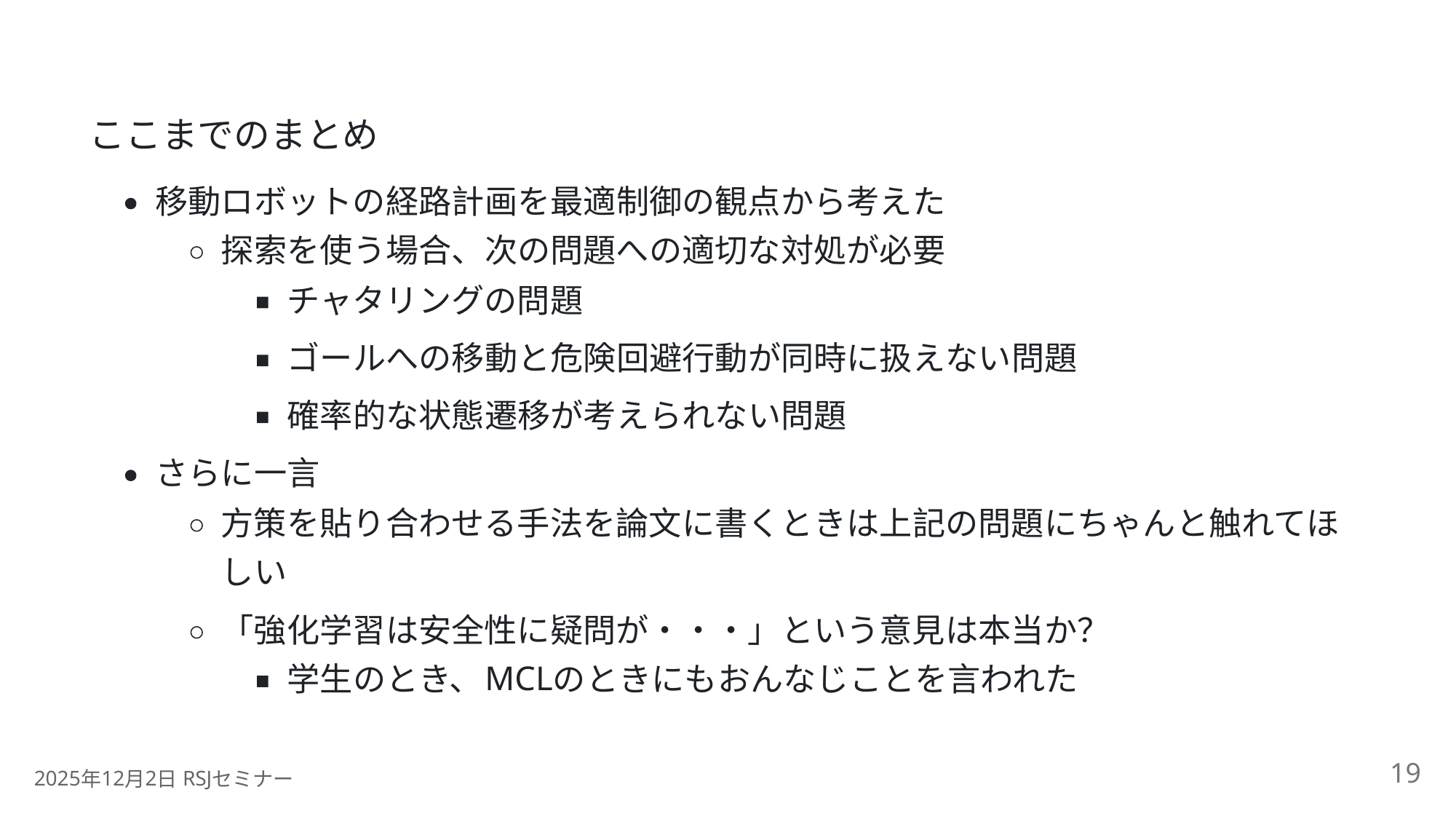

ここまでのまとめ
移動ロボットの経路計画を最適制御の観点から考えた

探索を使う場合、次の問題への適切な対処が必要

チャタリングの問題

ゴールへの移動と危険回避行動が同時に扱えない問題

確率的な状態遷移が考えられない問題

さらに一言

方策を貼り合わせる手法を論文に書くときは上記の問題にちゃんと触れてほ

しい
「強化学習は安全性に疑問が・・・」という意見は本当か？

MCL
学生のとき、
のときにもおんなじことを言われた

19
2025
12
2
 RSJ
年
月
日
セミナー